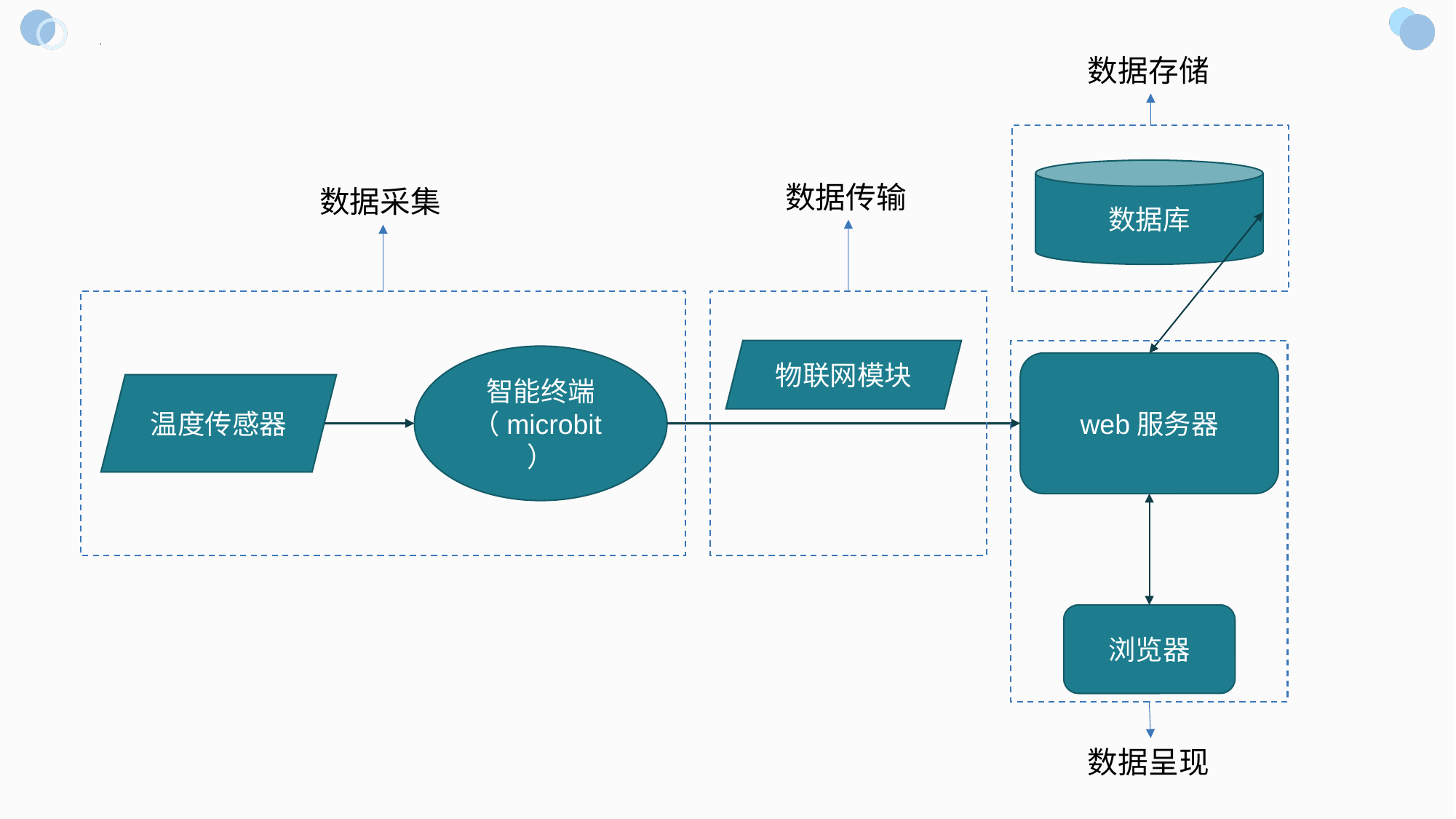

数据存储

数据库
数据传输

数据采集

物联网模块

数据呈现
智能终端
（microbit）
web服务器
温度传感器
浏览器